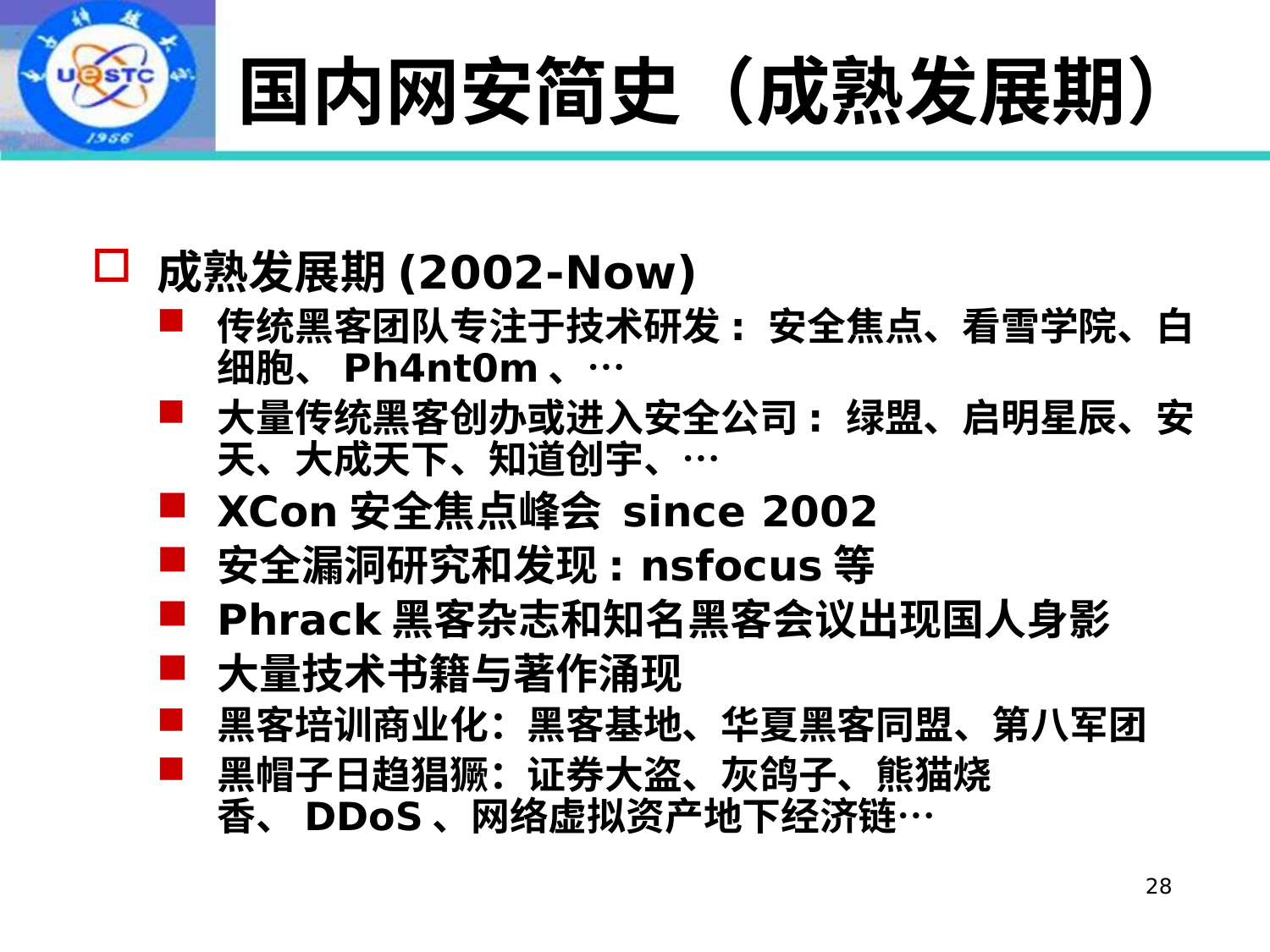

# 国内网安简史（成熟发展期）
成熟发展期(2002-Now)
传统黑客团队专注于技术研发: 安全焦点、看雪学院、白细胞、Ph4nt0m、…
大量传统黑客创办或进入安全公司: 绿盟、启明星辰、安天、大成天下、知道创宇、…
XCon安全焦点峰会 since 2002
安全漏洞研究和发现: nsfocus等
Phrack黑客杂志和知名黑客会议出现国人身影
大量技术书籍与著作涌现
黑客培训商业化：黑客基地、华夏黑客同盟、第八军团
黑帽子日趋猖獗：证券大盗、灰鸽子、熊猫烧香、DDoS、网络虚拟资产地下经济链…

28